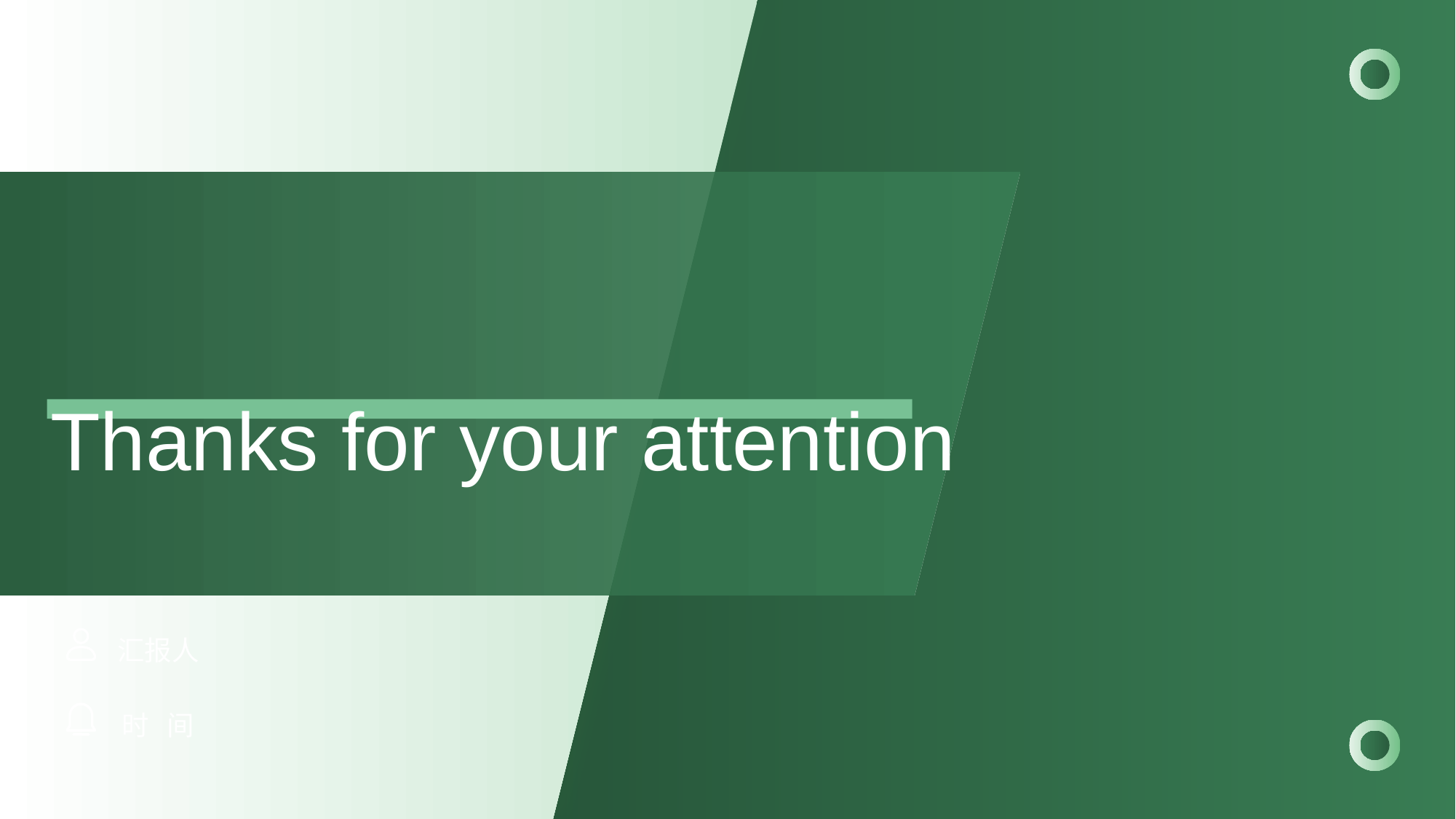

Thanks for your attention

汇报人

时   间